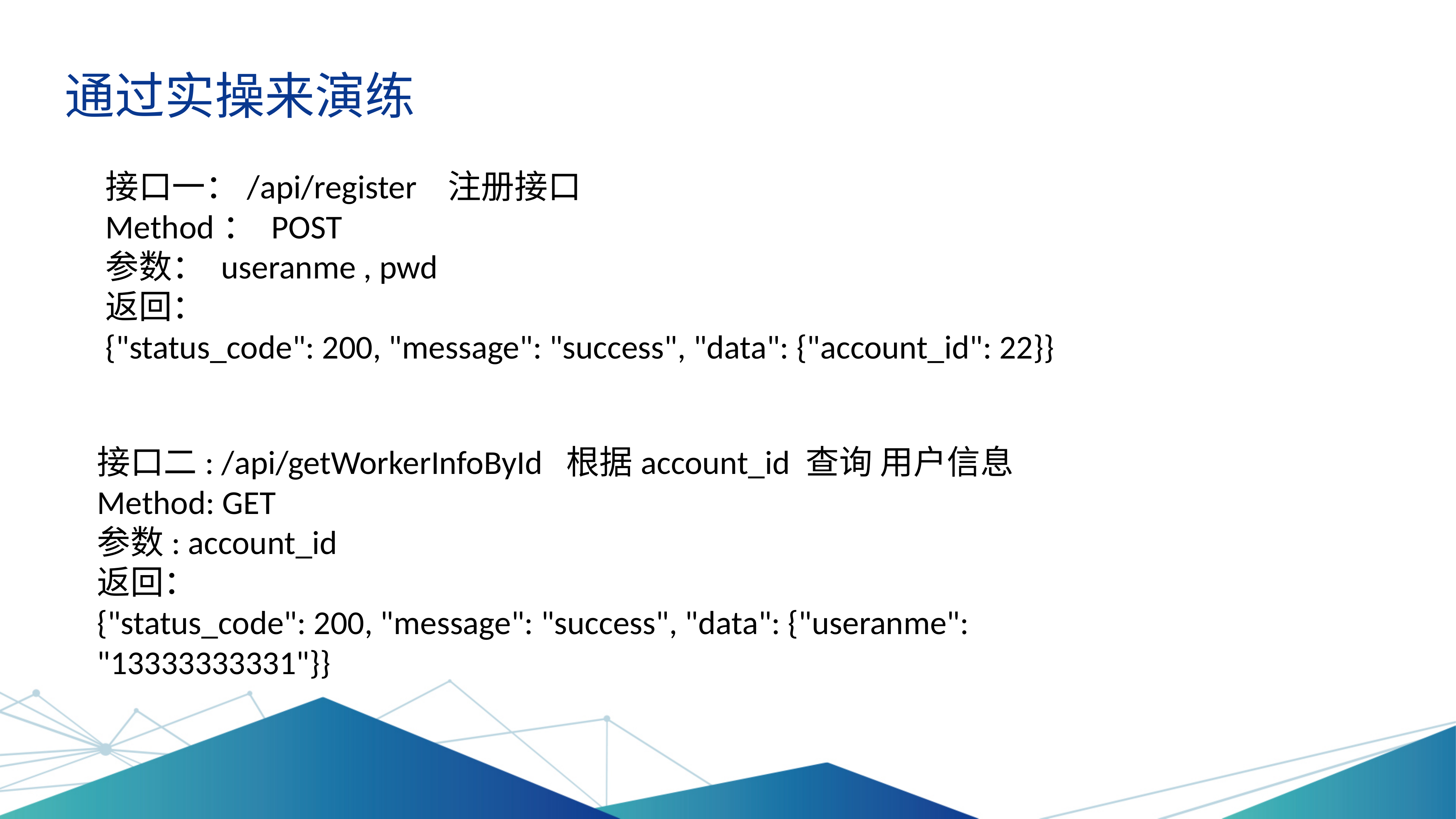

通过实操来演练
接口一：/api/register   注册接口
Method： POST
参数： useranme , pwd
返回：
{"status_code": 200, "message": "success", "data": {"account_id": 22}}

接口二: /api/getWorkerInfoById  根据account_id 查询 用户信息
Method: GET
参数: account_id
返回：
{"status_code": 200, "message": "success", "data": {"useranme": "13333333331"}}